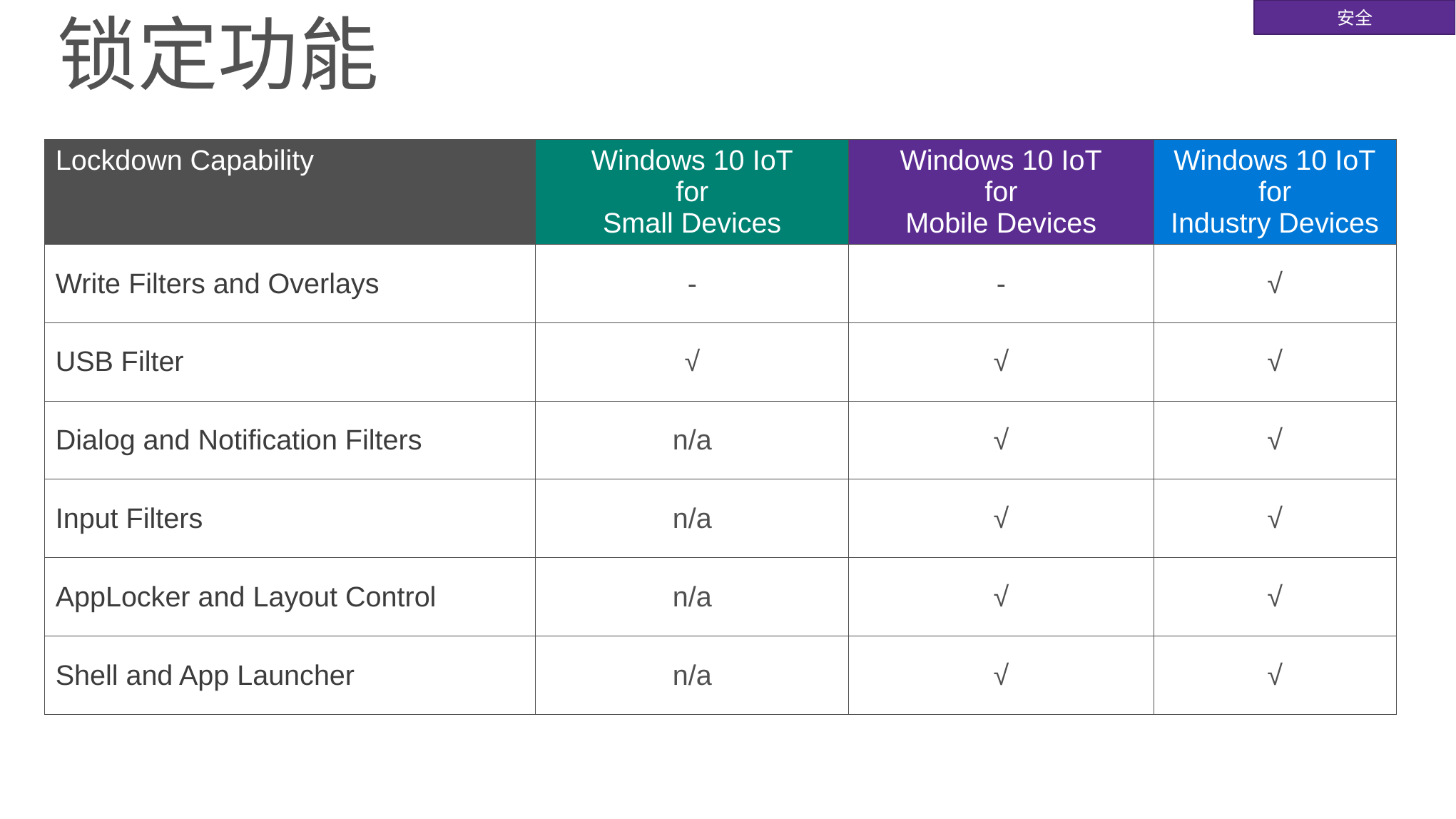

安全
锁定功能
| Lockdown Capability | Windows 10 IoT for Small Devices | Windows 10 IoT for Mobile Devices | Windows 10 IoT for Industry Devices |
| --- | --- | --- | --- |
| Write Filters and Overlays | - | - | √ |
| USB Filter | √ | √ | √ |
| Dialog and Notification Filters | n/a | √ | √ |
| Input Filters | n/a | √ | √ |
| AppLocker and Layout Control | n/a | √ | √ |
| Shell and App Launcher | n/a | √ | √ |